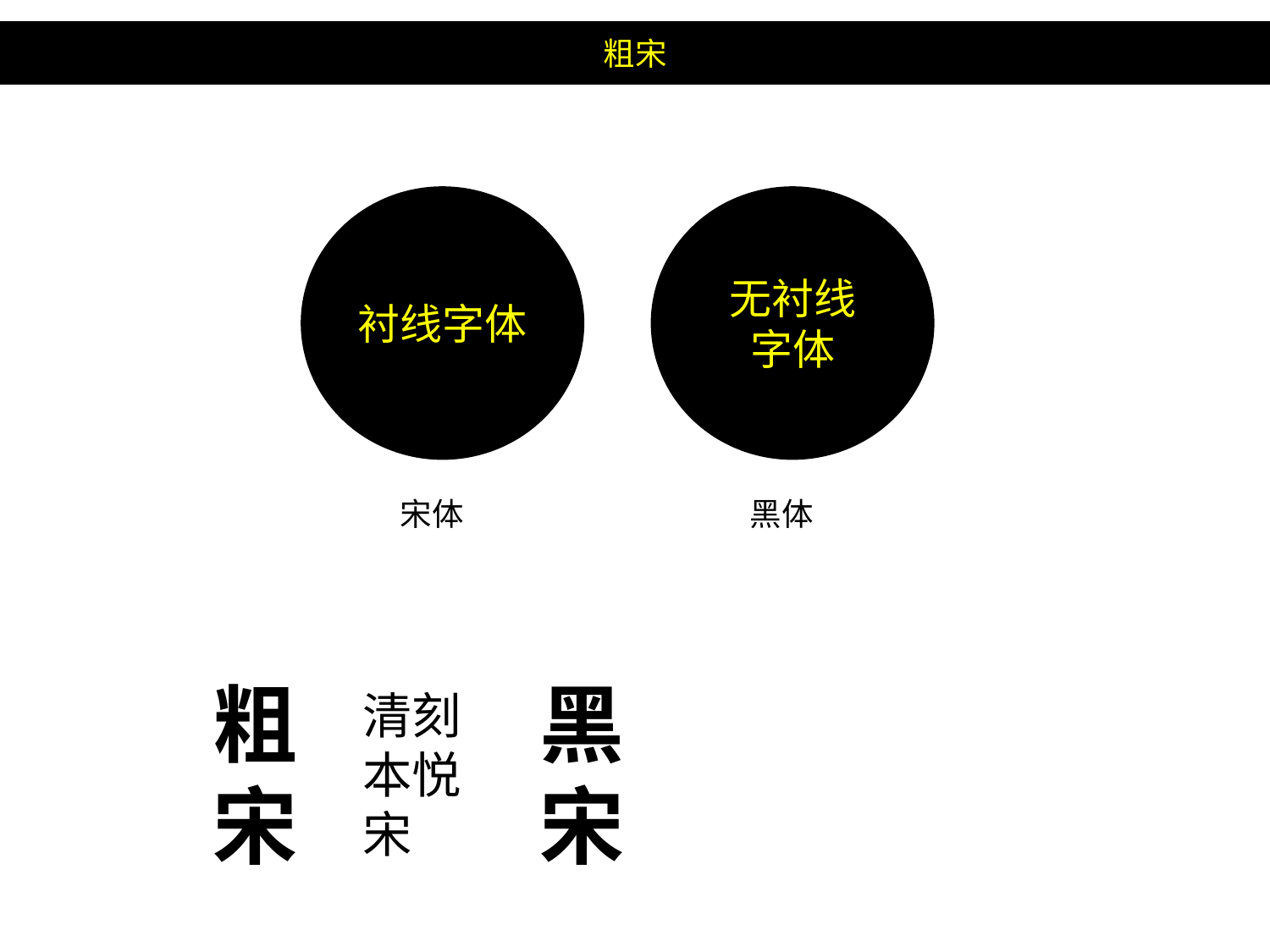

粗宋
衬线字体
无衬线
字体
宋体
黑体
黑宋
粗宋
清刻本悦宋